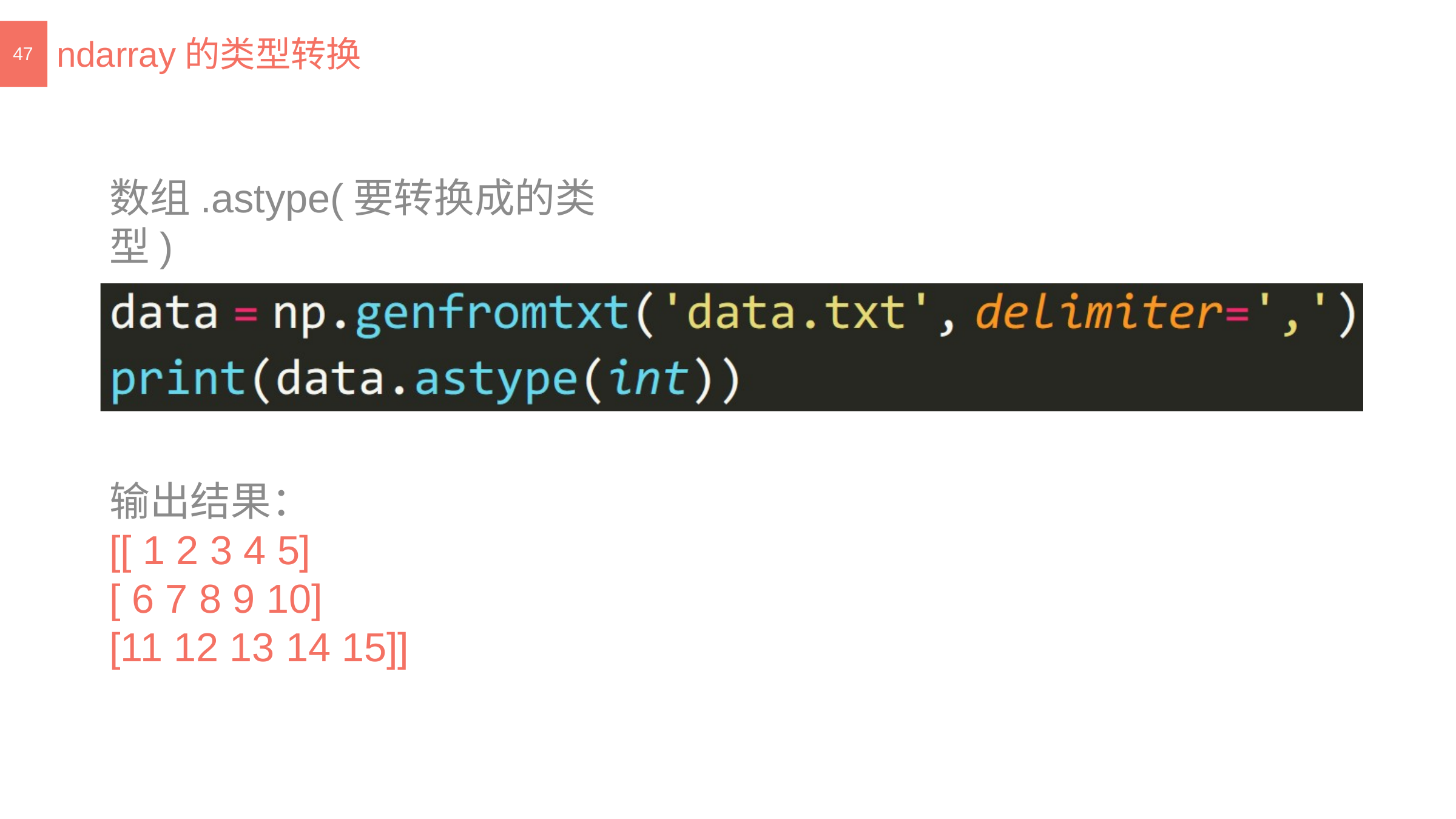

ndarray的类型转换
47
数组.astype(要转换成的类型)

输出结果：
[[ 1 2 3 4 5]
[ 6 7 8 9 10]
[11 12 13 14 15]]